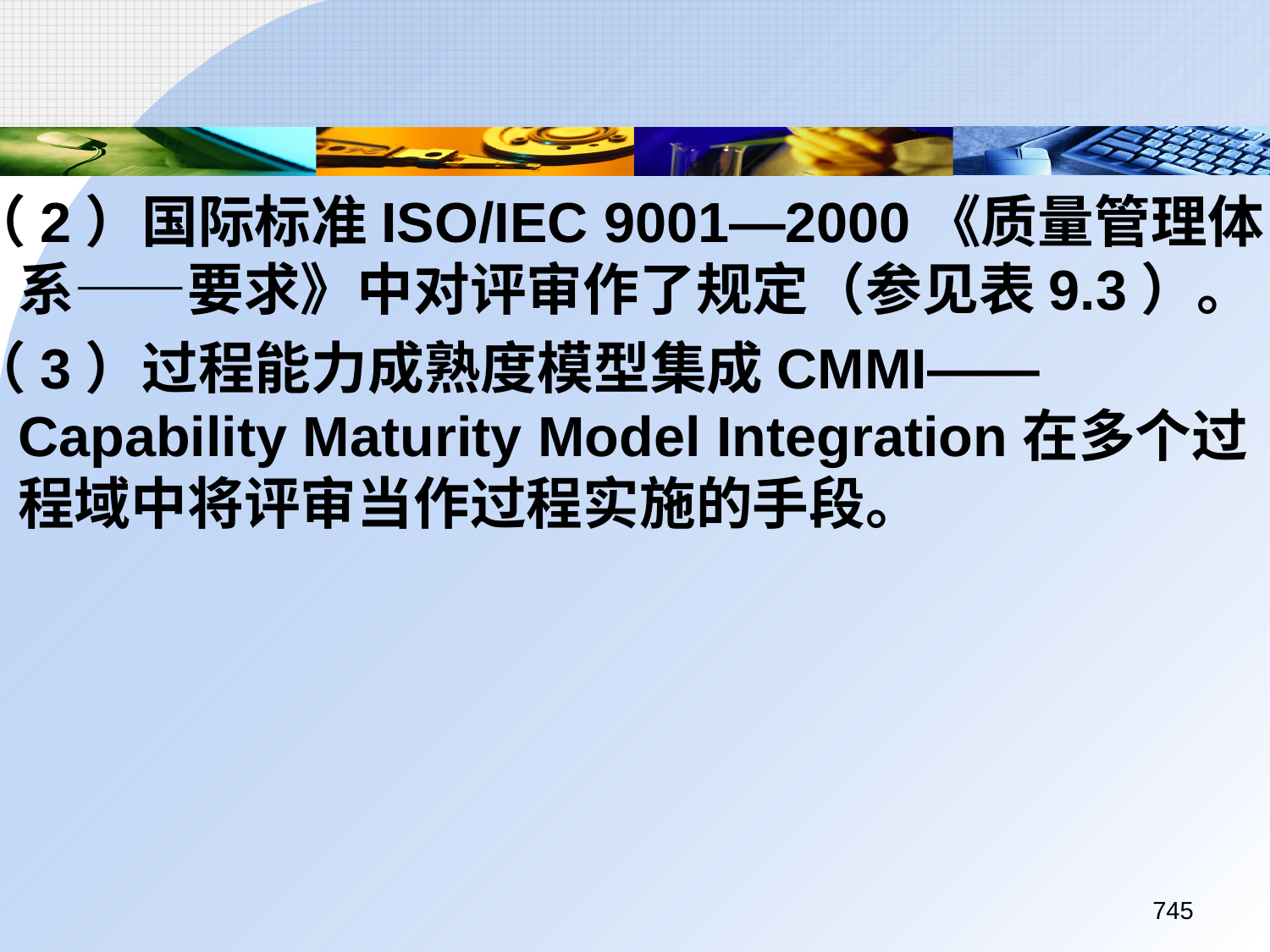

（2）国际标准ISO/IEC 9001—2000《质量管理体系——要求》中对评审作了规定（参见表9.3）。
（3）过程能力成熟度模型集成CMMI——Capability Maturity Model Integration在多个过程域中将评审当作过程实施的手段。

745